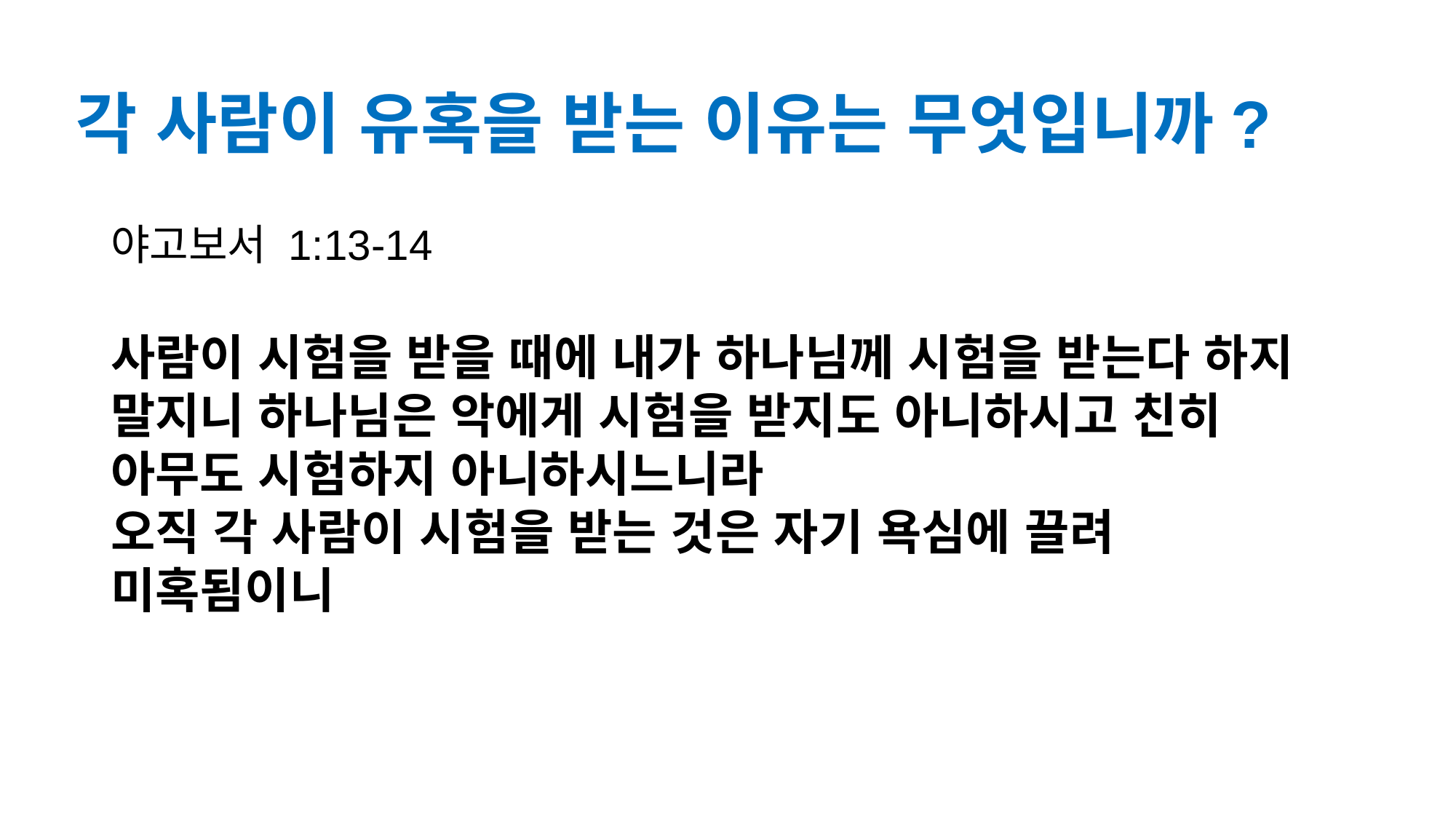

# 각 사람이 유혹을 받는 이유는 무엇입니까?
야고보서 1:13-14
사람이 시험을 받을 때에 내가 하나님께 시험을 받는다 하지 말지니 하나님은 악에게 시험을 받지도 아니하시고 친히 아무도 시험하지 아니하시느니라
오직 각 사람이 시험을 받는 것은 자기 욕심에 끌려 미혹됨이니